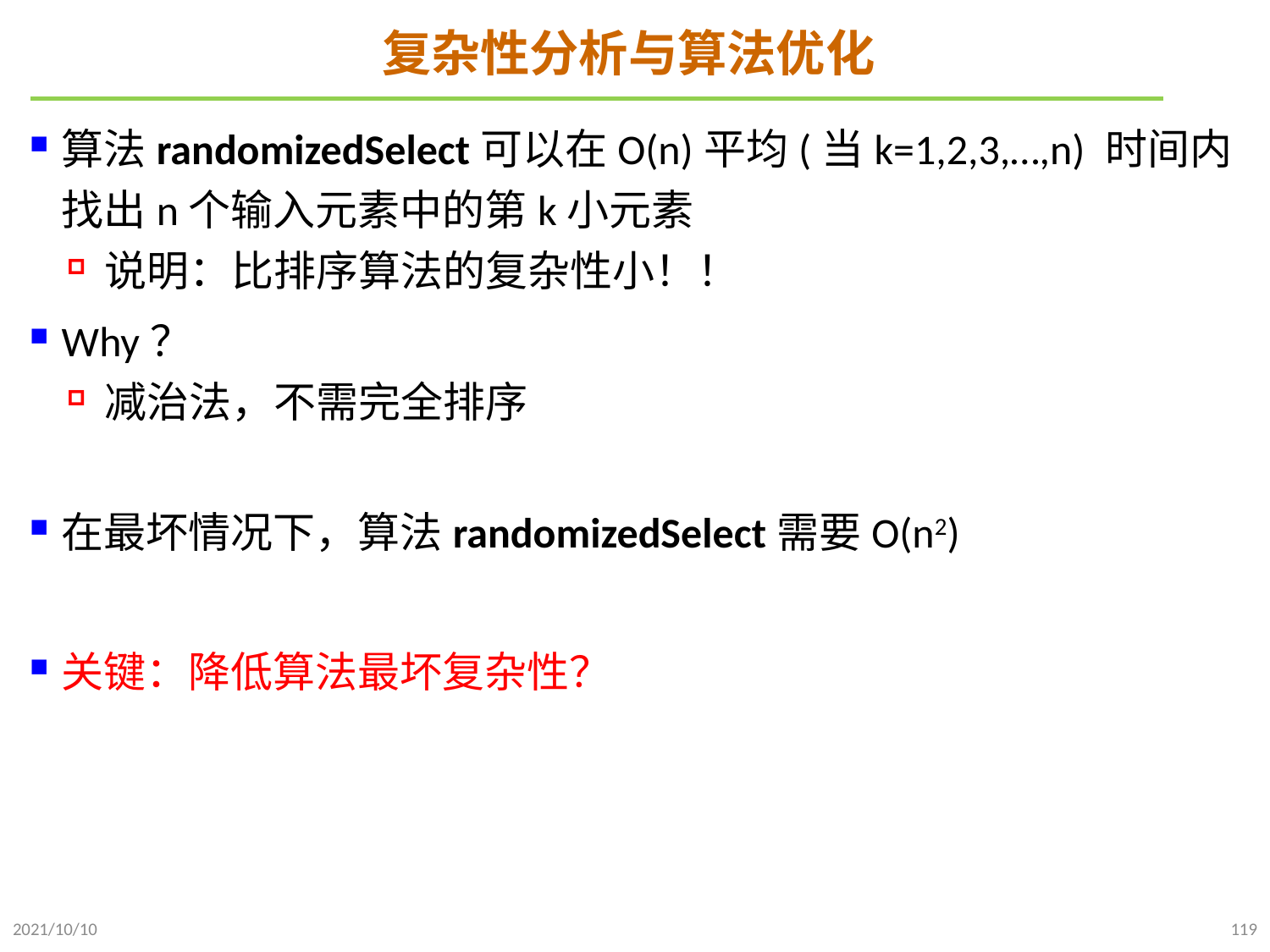

# 复杂性分析与算法优化
算法randomizedSelect可以在O(n)平均(当k=1,2,3,…,n) 时间内找出n个输入元素中的第k小元素
说明：比排序算法的复杂性小！！
Why？
减治法，不需完全排序

在最坏情况下，算法randomizedSelect需要O(n2)

关键：降低算法最坏复杂性？

2021/10/10
119